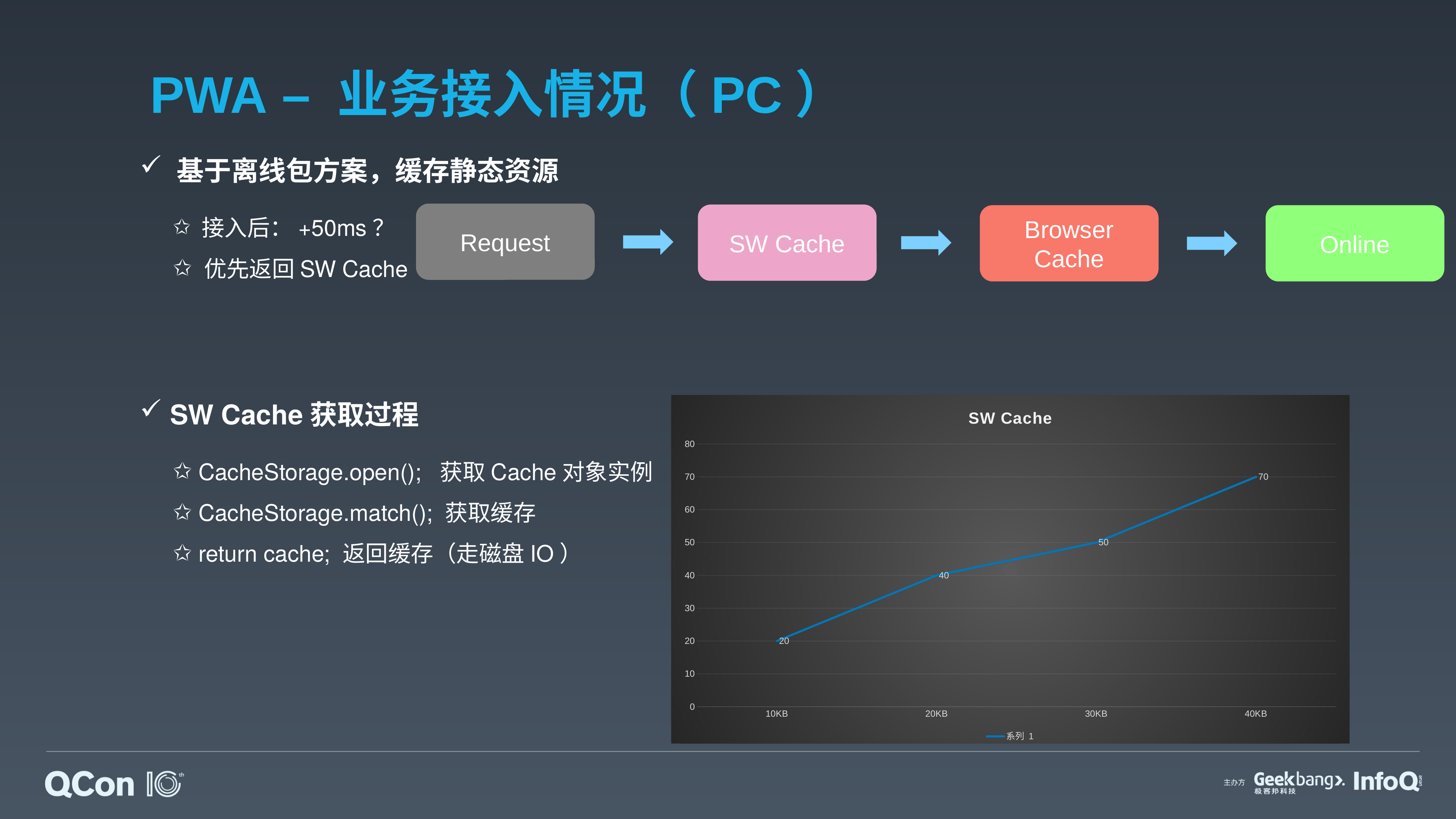

# PWA – 业务接入情况（PC）
 基于离线包方案，缓存静态资源
 接入后：+50ms？
 优先返回SW Cache

Request
SW Cache
Browser Cache
Online

 SW Cache获取过程

### Chart: SW Cache

| Category | 系列 1 |
|---|---|
| 10KB | 20.0 |
| 20KB | 40.0 |
| 30KB | 50.0 |
| 40KB | 70.0 |
 CacheStorage.open();  获取Cache对象实例
 CacheStorage.match(); 获取缓存
 return cache; 返回缓存（走磁盘IO）